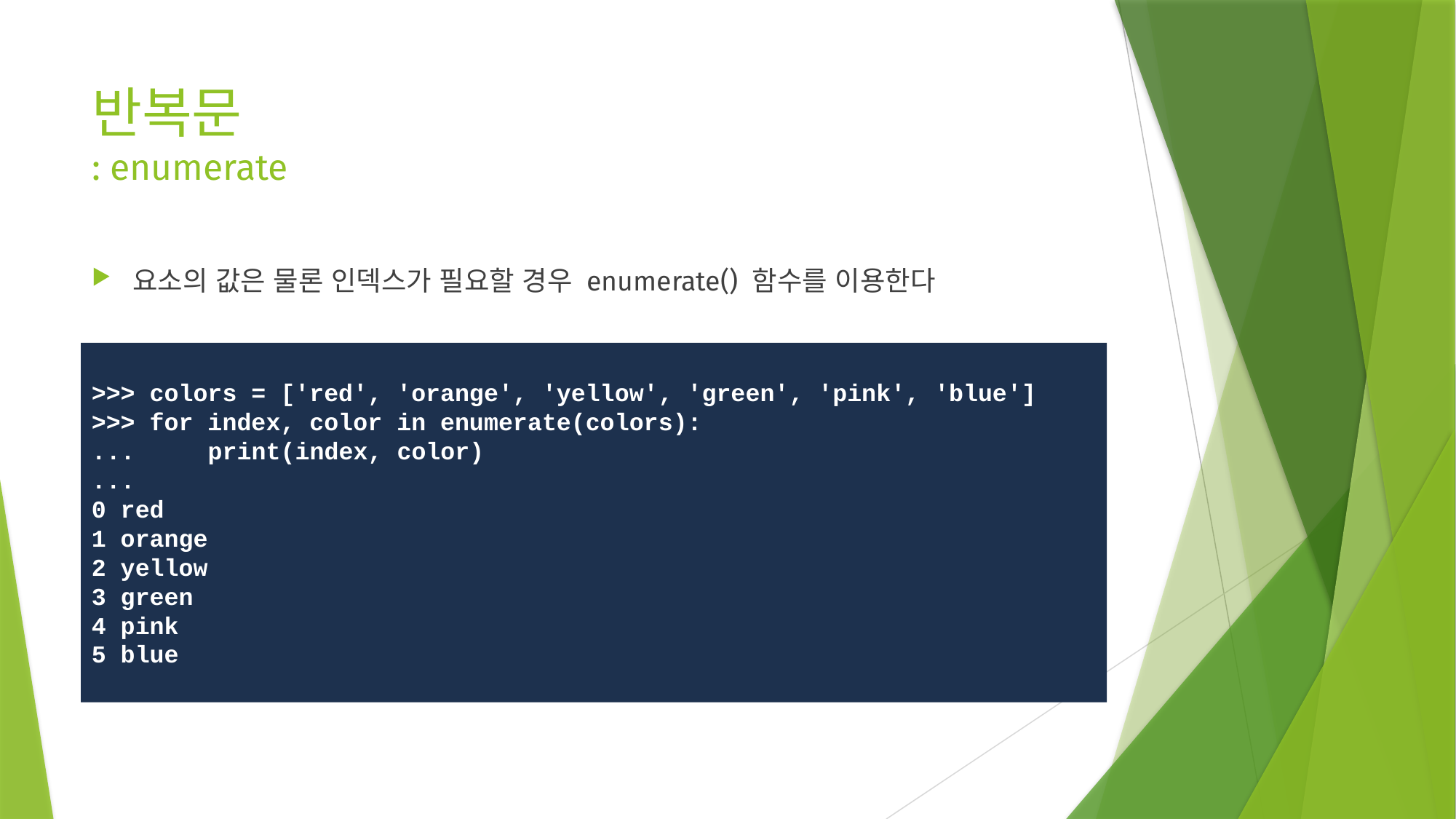

# 반복문 : enumerate
요소의 값은 물론 인덱스가 필요할 경우 enumerate() 함수를 이용한다

>>> colors = ['red', 'orange', 'yellow', 'green', 'pink', 'blue']
>>> for index, color in enumerate(colors):
...     print(index, color)
...
0 red
1 orange
2 yellow
3 green
4 pink
5 blue